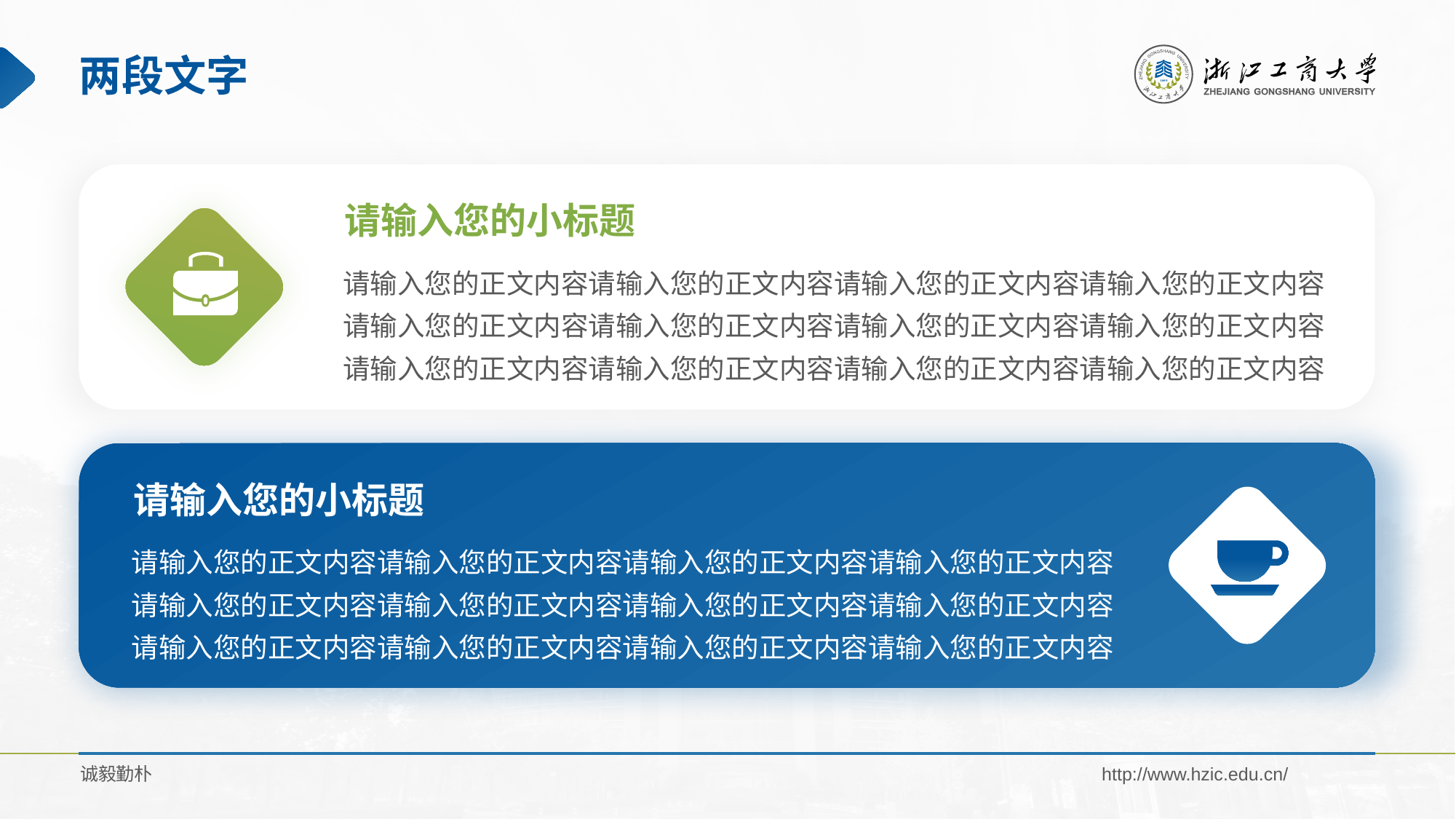

# 两段文字

请输入您的小标题
请输入您的小标题

请输入您的正文内容请输入您的正文内容请输入您的正文内容请输入您的正文内容请输入您的正文内容请输入您的正文内容请输入您的正文内容请输入您的正文内容请输入您的正文内容请输入您的正文内容请输入您的正文内容请输入您的正文内容

请输入您的小标题

请输入您的正文内容请输入您的正文内容请输入您的正文内容请输入您的正文内容请输入您的正文内容请输入您的正文内容请输入您的正文内容请输入您的正文内容请输入您的正文内容请输入您的正文内容请输入您的正文内容请输入您的正文内容